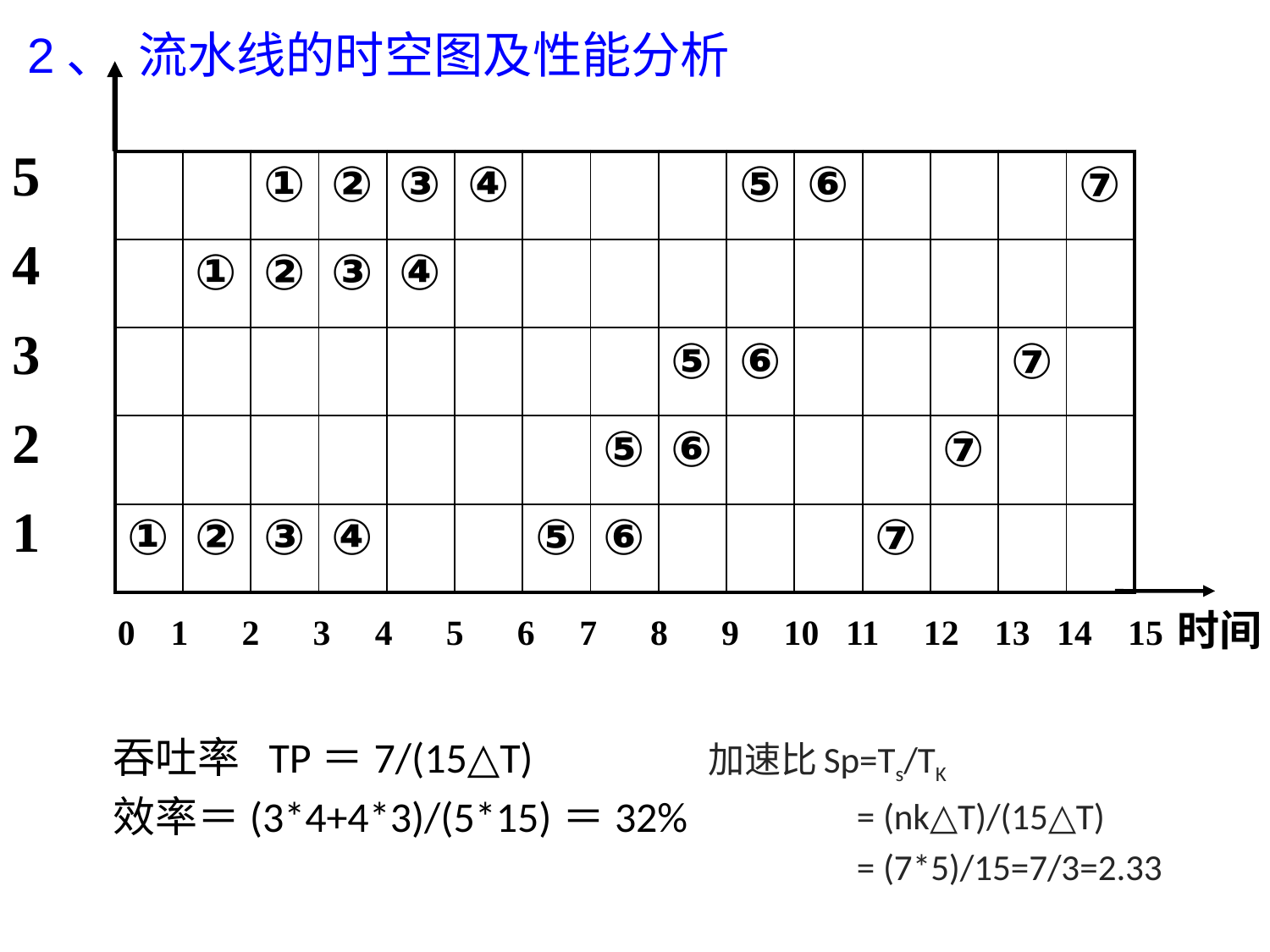

2、  流水线的时空图及性能分析

5
4
3
2
1
|  |  | ① | ② | ③ | ④ |  |  |  | ⑤ | ⑥ |  |  |  | ⑦ |
| --- | --- | --- | --- | --- | --- | --- | --- | --- | --- | --- | --- | --- | --- | --- |
|  | ① | ② | ③ | ④ |  |  |  |  |  |  |  |  |  |  |
|  |  |  |  |  |  |  |  | ⑤ | ⑥ |  |  |  | ⑦ |  |
|  |  |  |  |  |  |  | ⑤ | ⑥ |  |  |  | ⑦ |  |  |
| ① | ② | ③ | ④ |  |  | ⑤ | ⑥ |  |  |  | ⑦ |  |  |  |

时间
0    1      2      3     4      5      6     7      8      9     10   11     12    13   14    15
吞吐率  TP＝7/(15△T)
效率＝(3*4+4*3)/(5*15)＝32%
加速比Sp=Ts/TK
                  = (nk△T)/(15△T)
                  = (7*5)/15=7/3=2.33
46
46